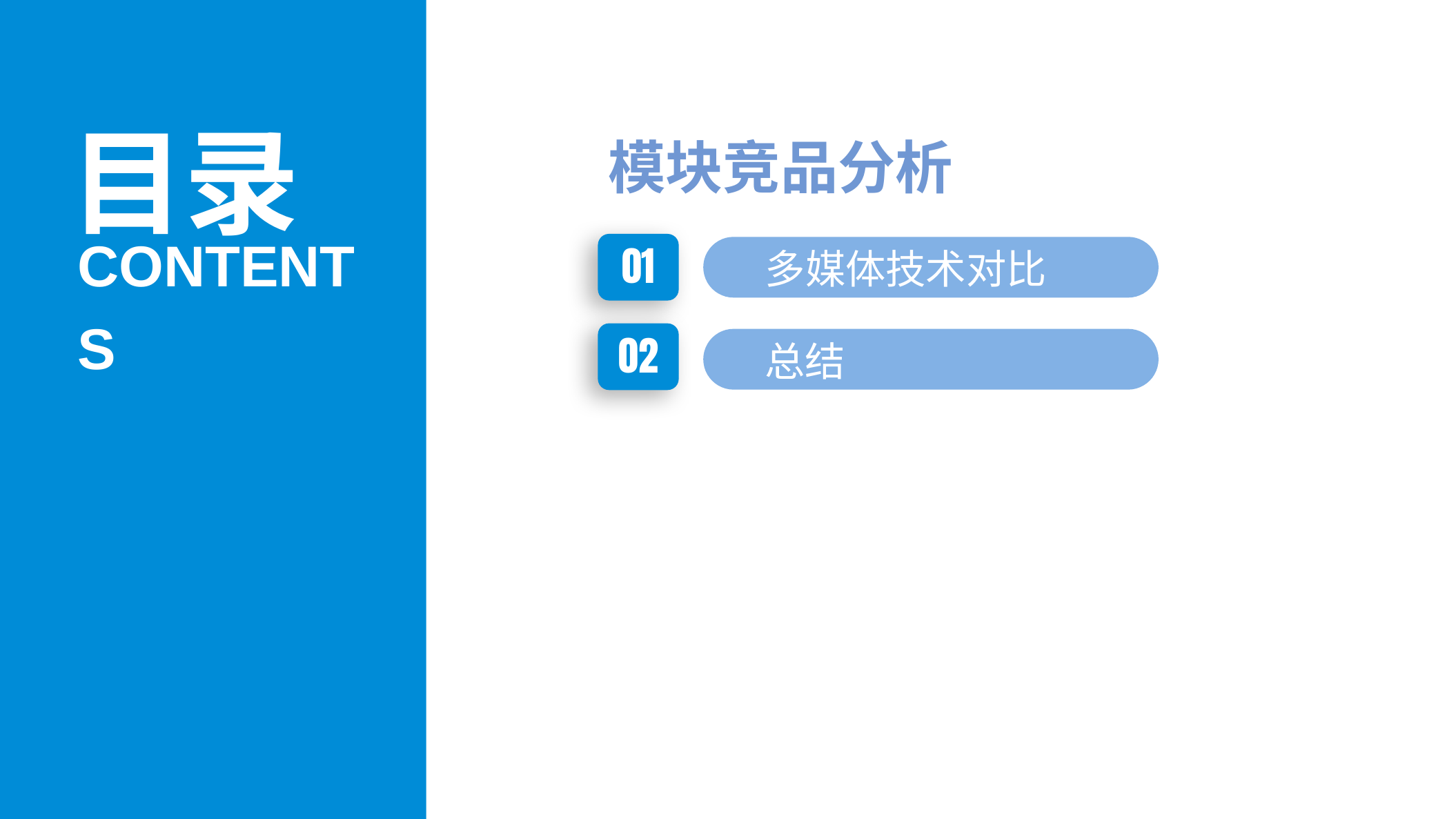

目录
模块竞品分析
contents
多媒体技术对比
01

总结
02

总结